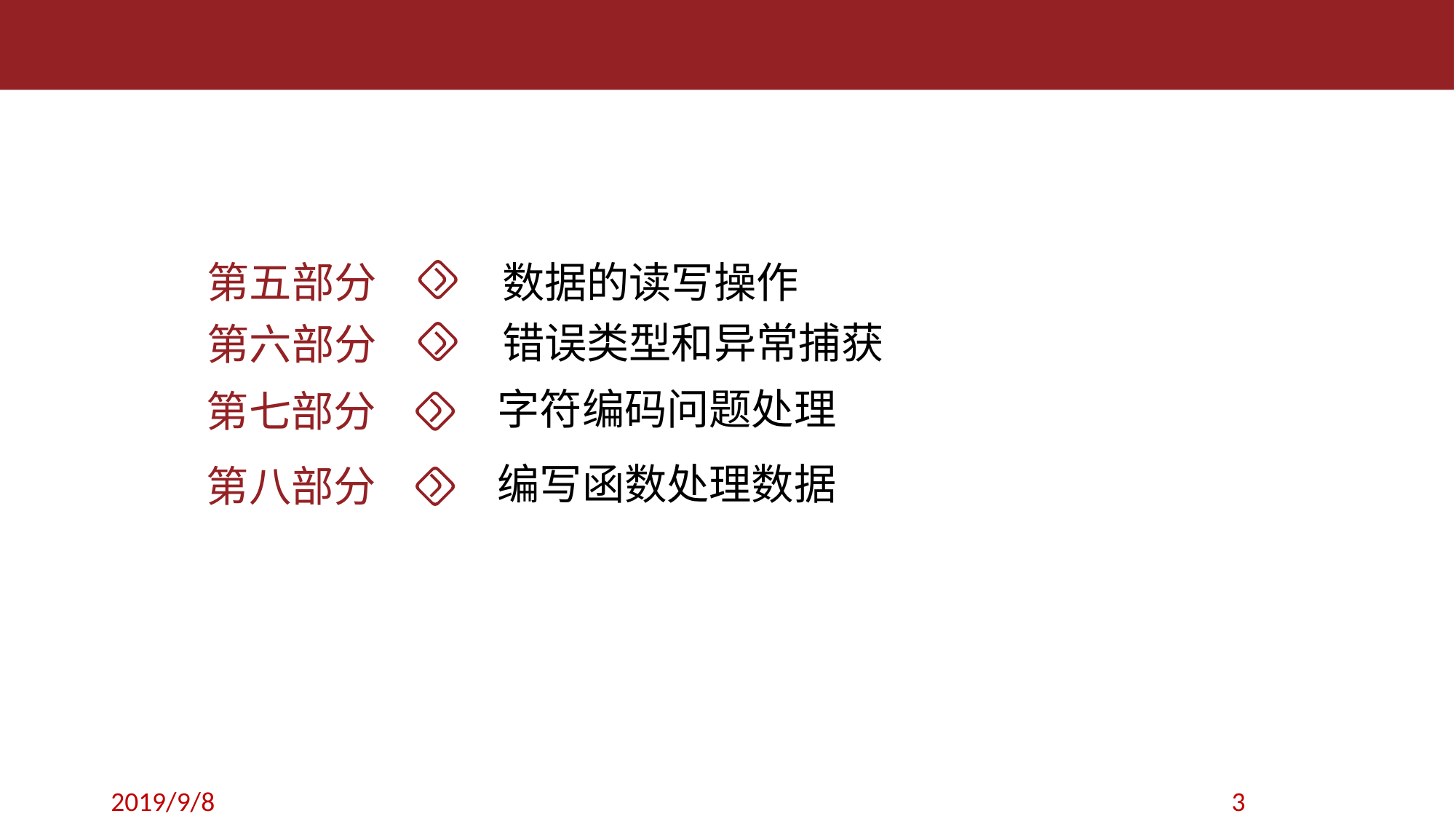

第五部分
数据的读写操作

错误类型和异常捕获
第六部分

字符编码问题处理
第七部分

编写函数处理数据
第八部分

2019/9/8
3